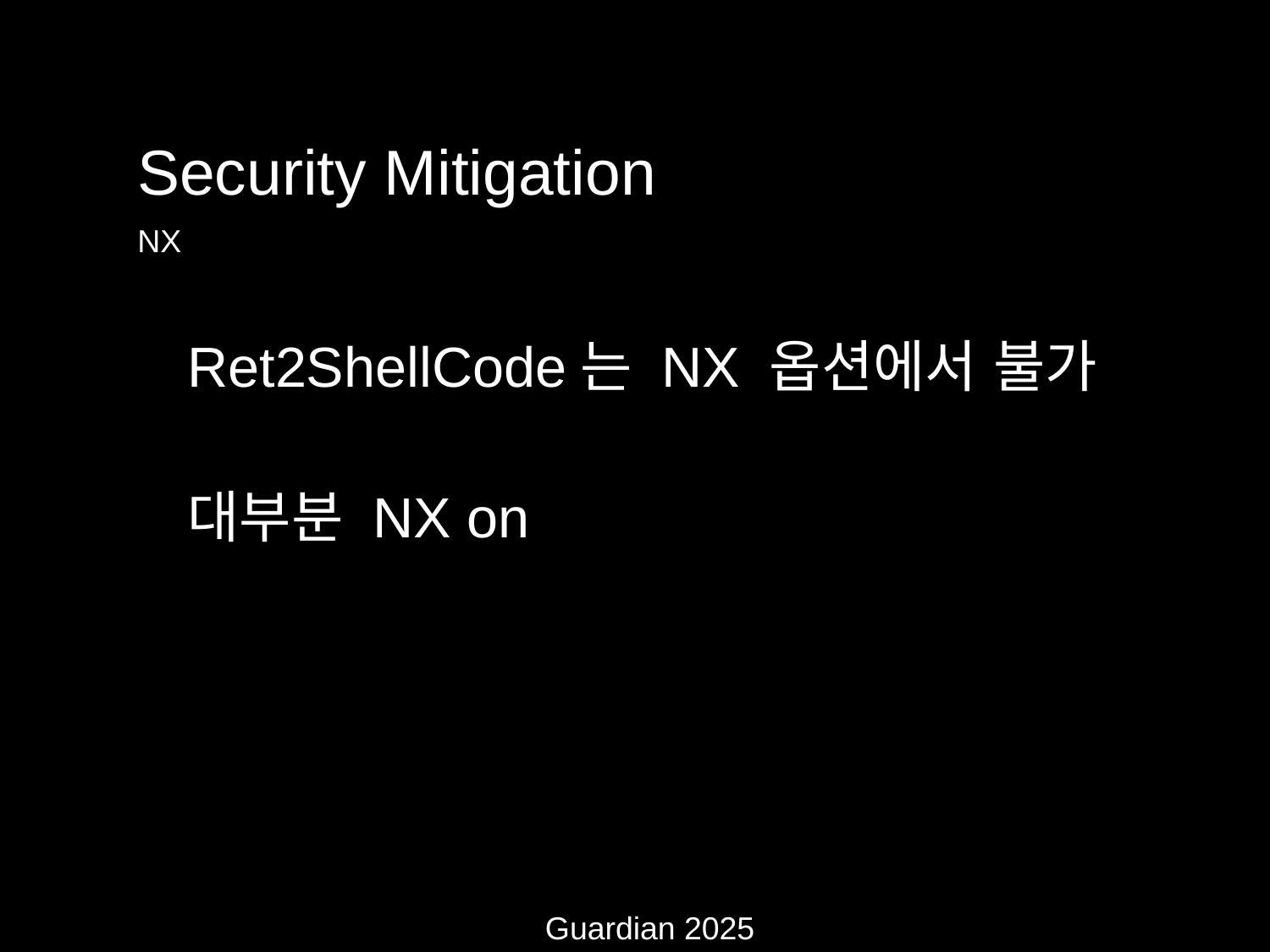

Security Mitigation
NX
Ret2ShellCode는 NX 옵션에서 불가
대부분 NX on

Guardian 2025